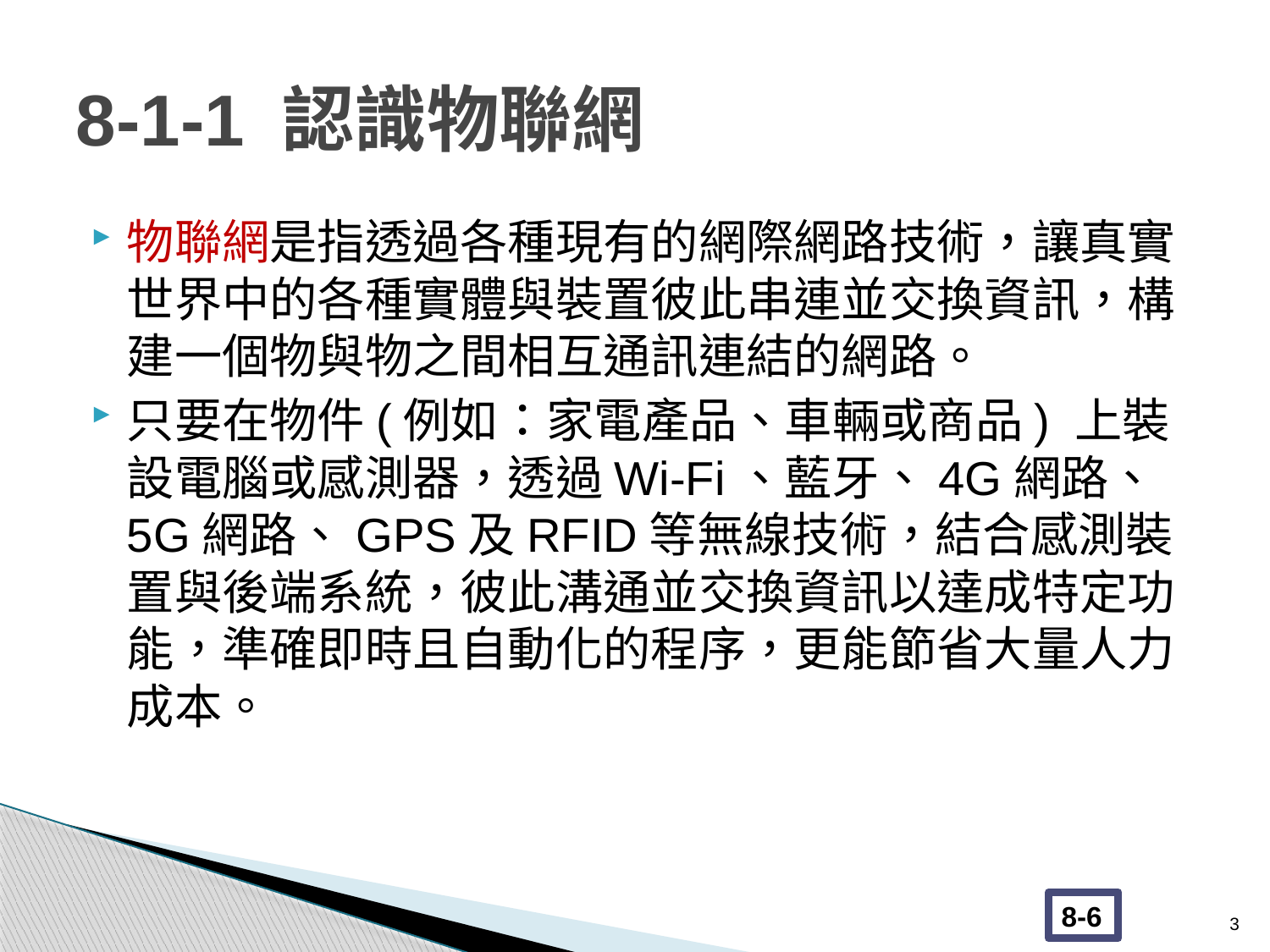

# 8-1-1 認識物聯網
物聯網是指透過各種現有的網際網路技術，讓真實世界中的各種實體與裝置彼此串連並交換資訊，構建一個物與物之間相互通訊連結的網路。
只要在物件(例如：家電產品、車輛或商品) 上裝設電腦或感測器，透過Wi-Fi、藍牙、4G網路、5G網路、GPS及RFID等無線技術，結合感測裝置與後端系統，彼此溝通並交換資訊以達成特定功能，準確即時且自動化的程序，更能節省大量人力成本。
3